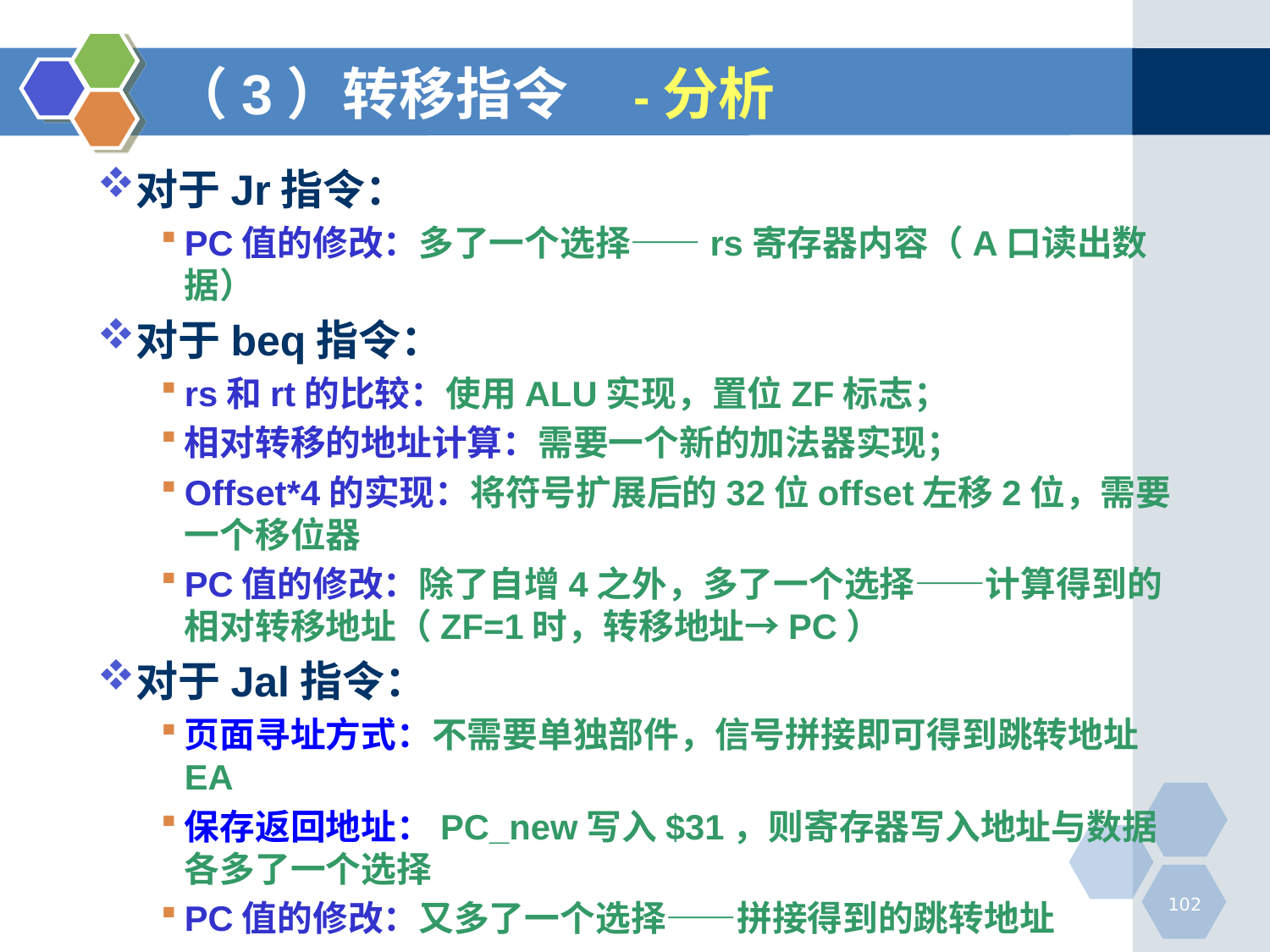

# （3）转移指令    -分析
对于Jr指令：
PC值的修改：多了一个选择——rs寄存器内容（A口读出数据）
对于beq指令：
rs和rt的比较：使用ALU实现，置位ZF标志；
相对转移的地址计算：需要一个新的加法器实现；
Offset*4的实现：将符号扩展后的32位offset左移2位，需要一个移位器
PC值的修改：除了自增4之外，多了一个选择——计算得到的相对转移地址（ZF=1时，转移地址→PC）
对于Jal指令：
页面寻址方式：不需要单独部件，信号拼接即可得到跳转地址EA
保存返回地址：PC_new写入$31，则寄存器写入地址与数据各多了一个选择
PC值的修改：又多了一个选择——拼接得到的跳转地址
102